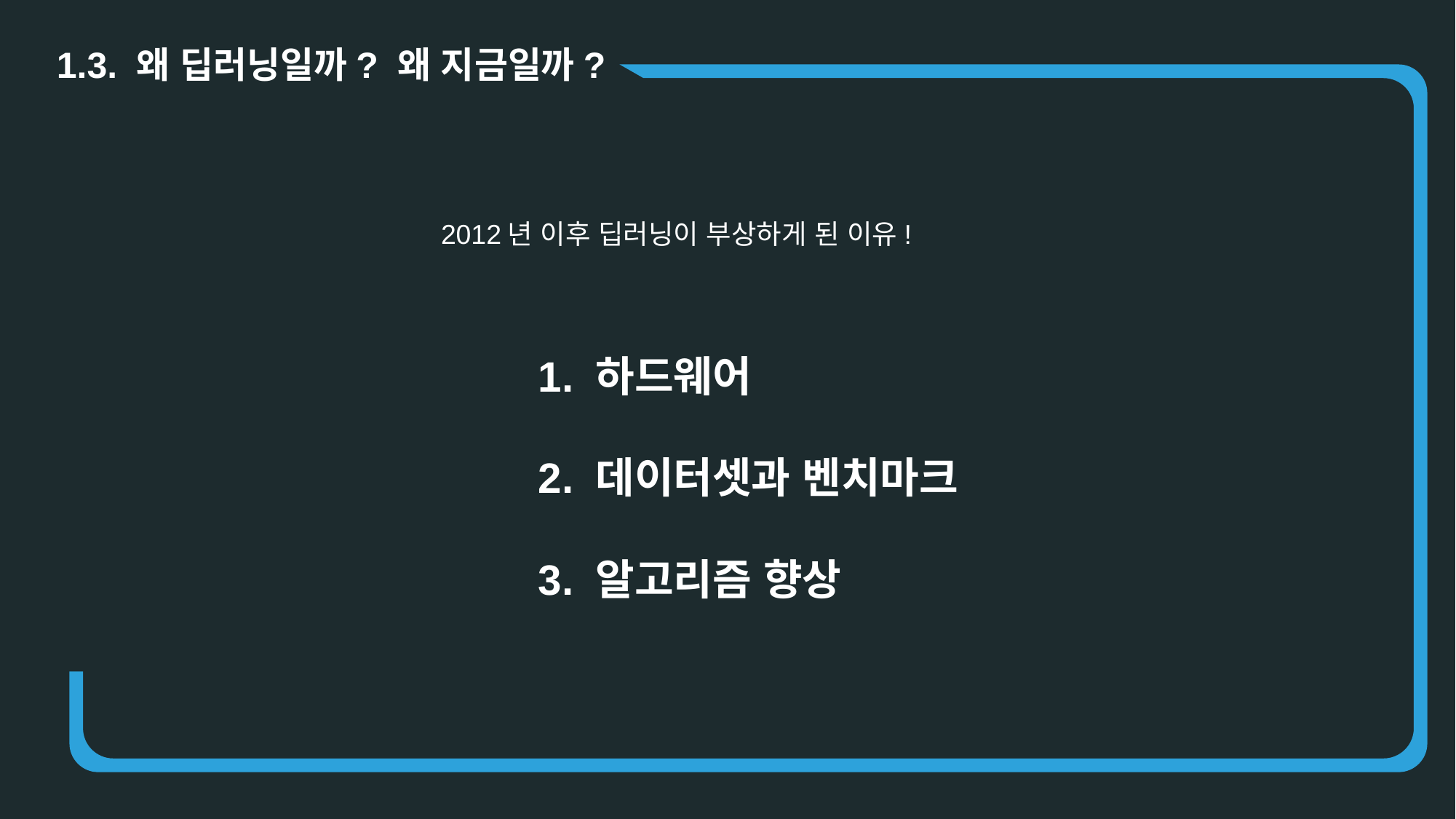

1.3. 왜 딥러닝일까? 왜 지금일까?

2012년 이후 딥러닝이 부상하게 된 이유!
1. 하드웨어

2. 데이터셋과 벤치마크

3. 알고리즘 향상